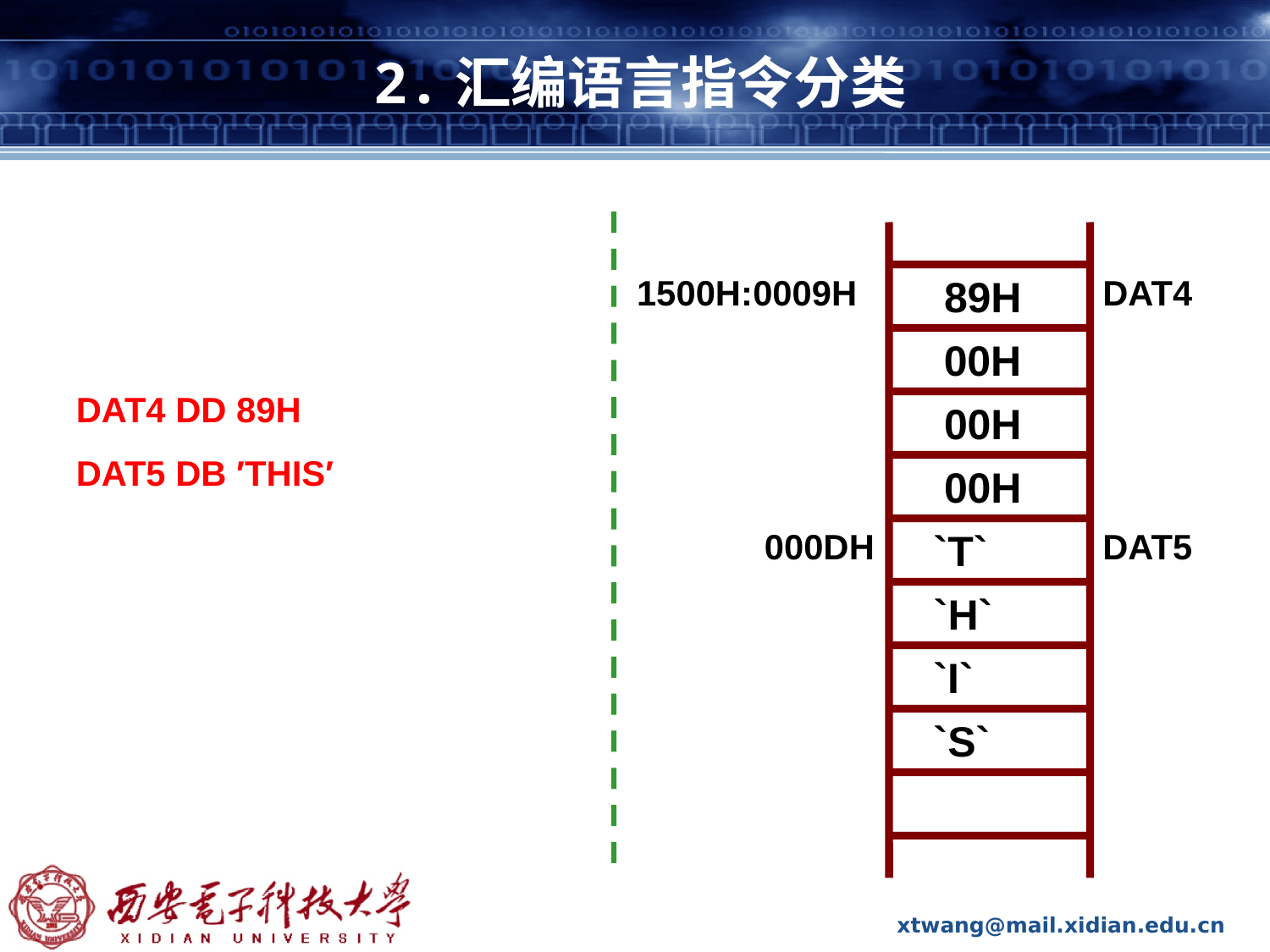

# 2.汇编语言指令分类

1500H:0009H

89H
DAT4

00H
DAT4 DD 89H

00H
DAT5 DB ′THIS′

00H
000DH

`T`
DAT5

`H`

`I`

`S`